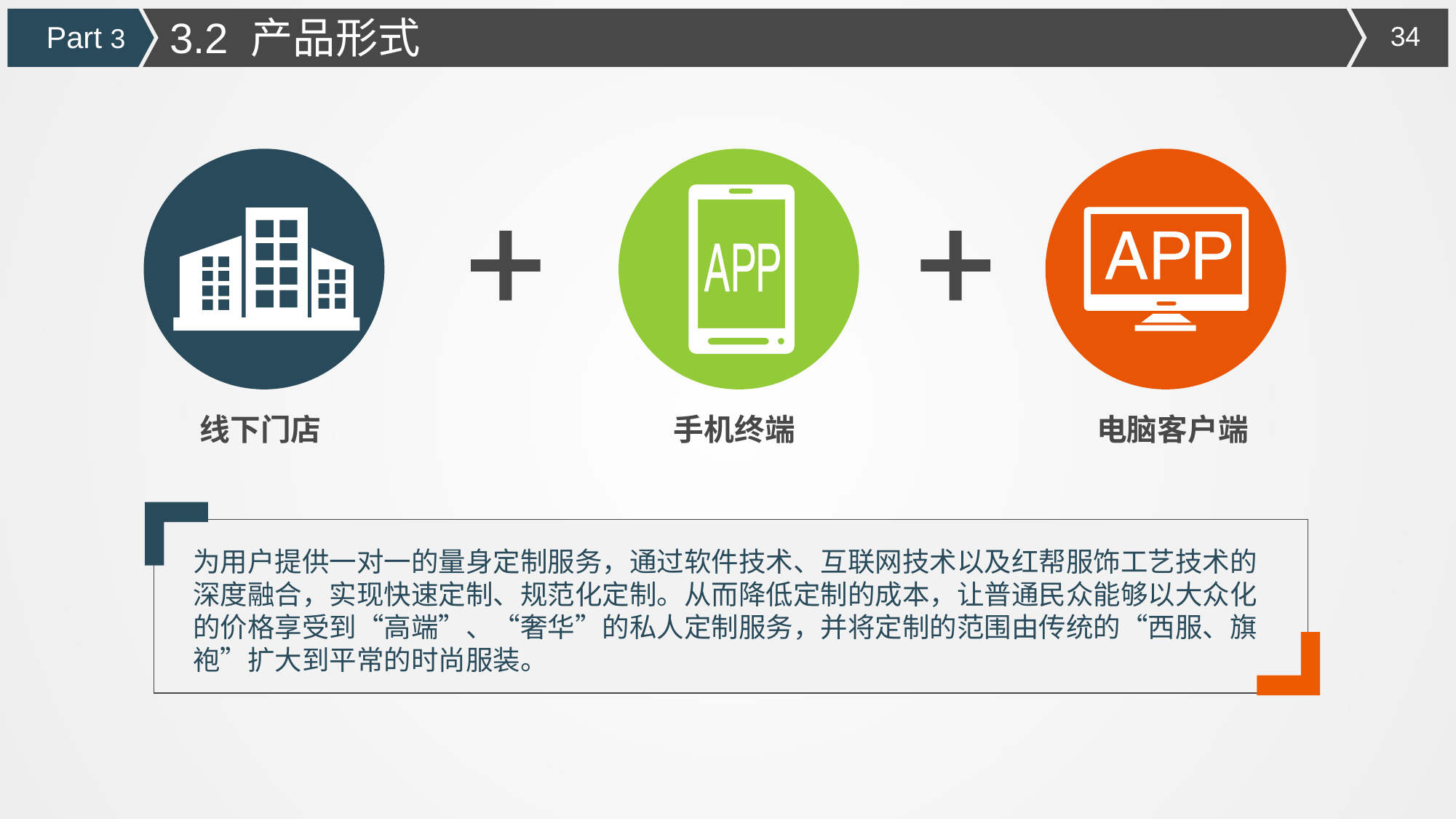

3.2 产品形式
Part 3

线下门店
手机终端
电脑客户端

为用户提供一对一的量身定制服务，通过软件技术、互联网技术以及红帮服饰工艺技术的深度融合，实现快速定制、规范化定制。从而降低定制的成本，让普通民众能够以大众化的价格享受到“高端”、“奢华”的私人定制服务，并将定制的范围由传统的“西服、旗袍”扩大到平常的时尚服装。